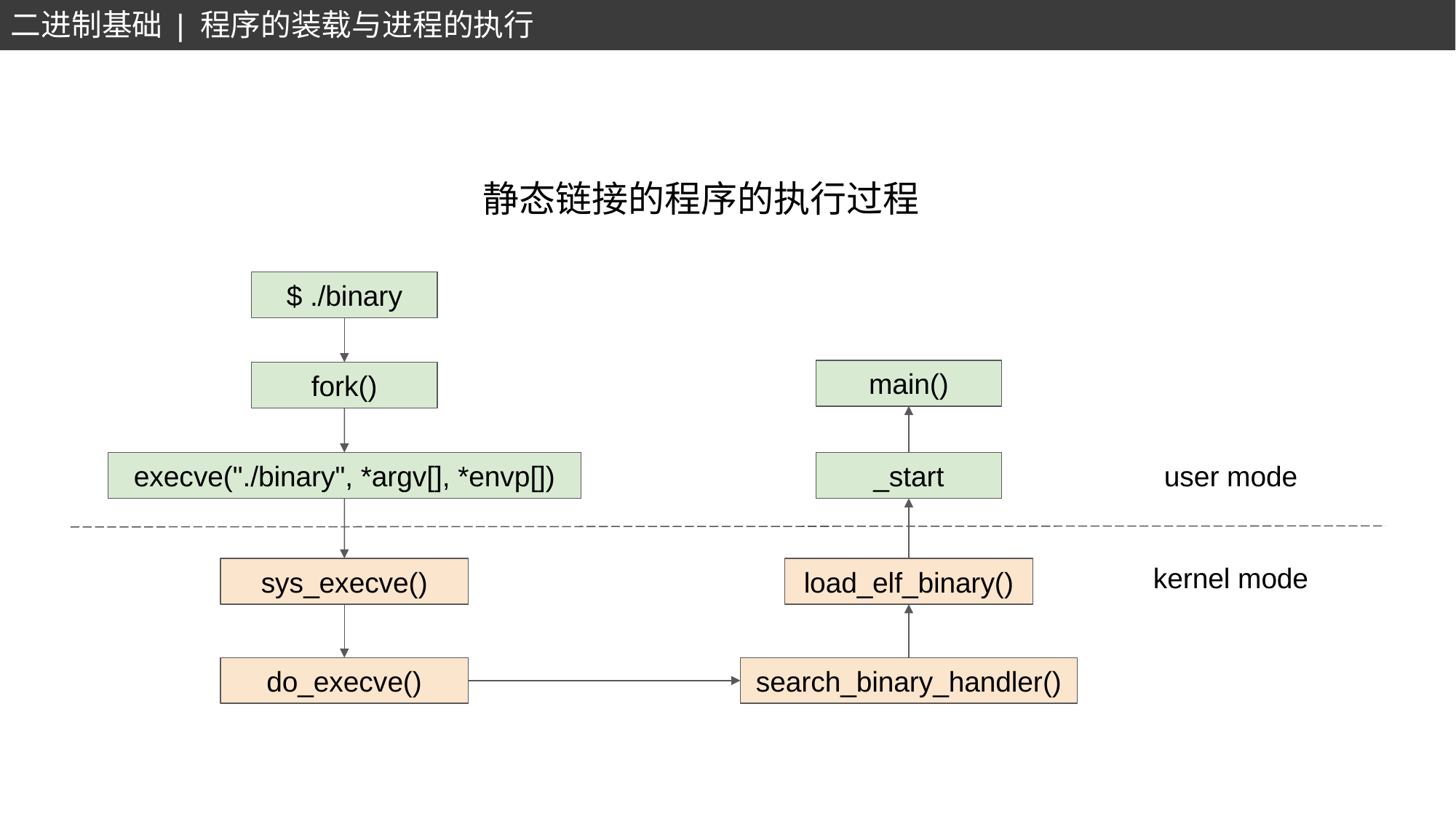

二进制基础 | 程序的装载与进程的执行
静态链接的程序的执行过程
$ ./binary
main()
fork()
execve("./binary", *argv[], *envp[])
_start
user mode
kernel mode
sys_execve()
load_elf_binary()
do_execve()
search_binary_handler()